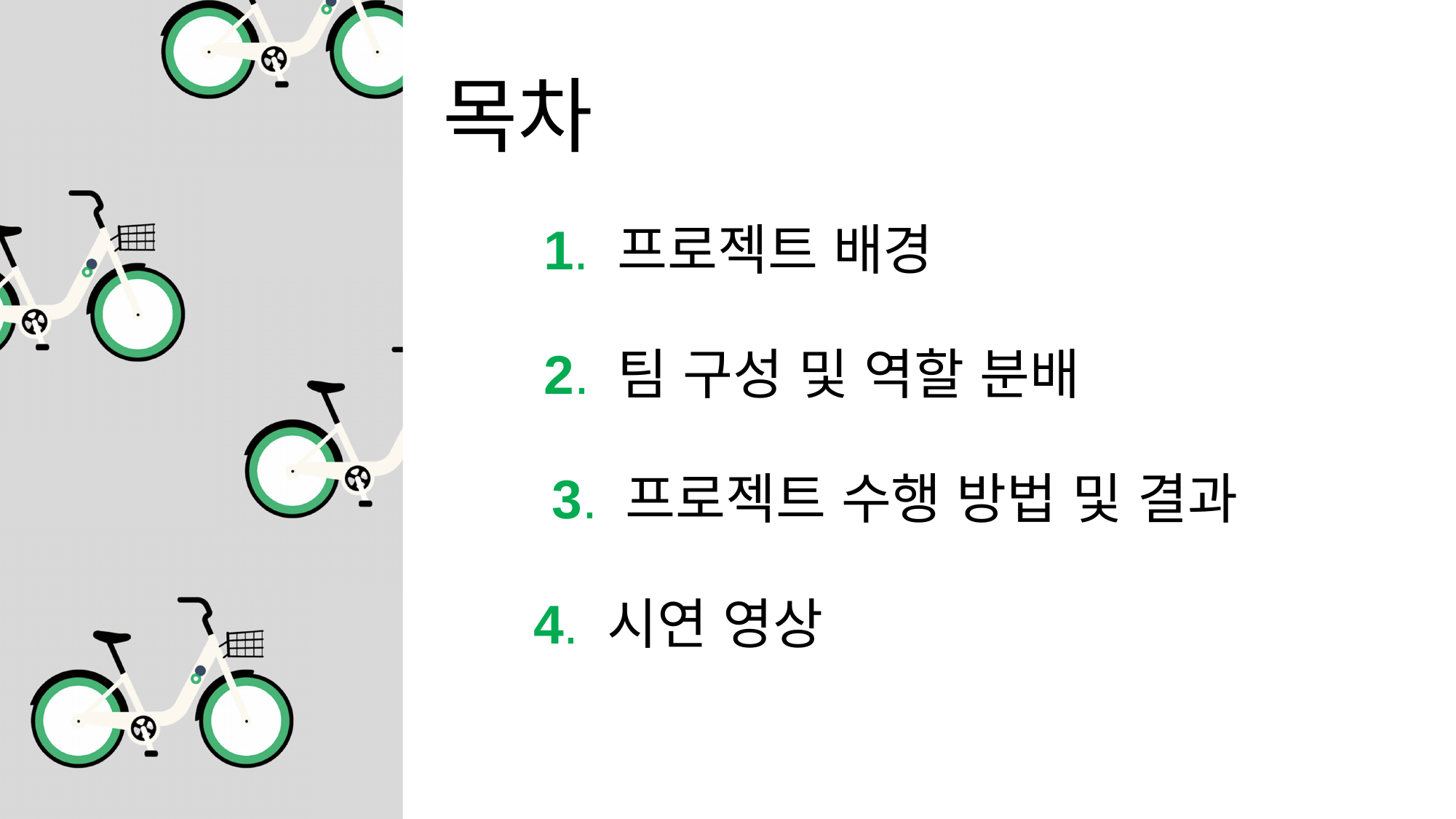

목차
1. 프로젝트 배경
2. 팀 구성 및 역할 분배
3. 프로젝트 수행 방법 및 결과
4. 시연 영상